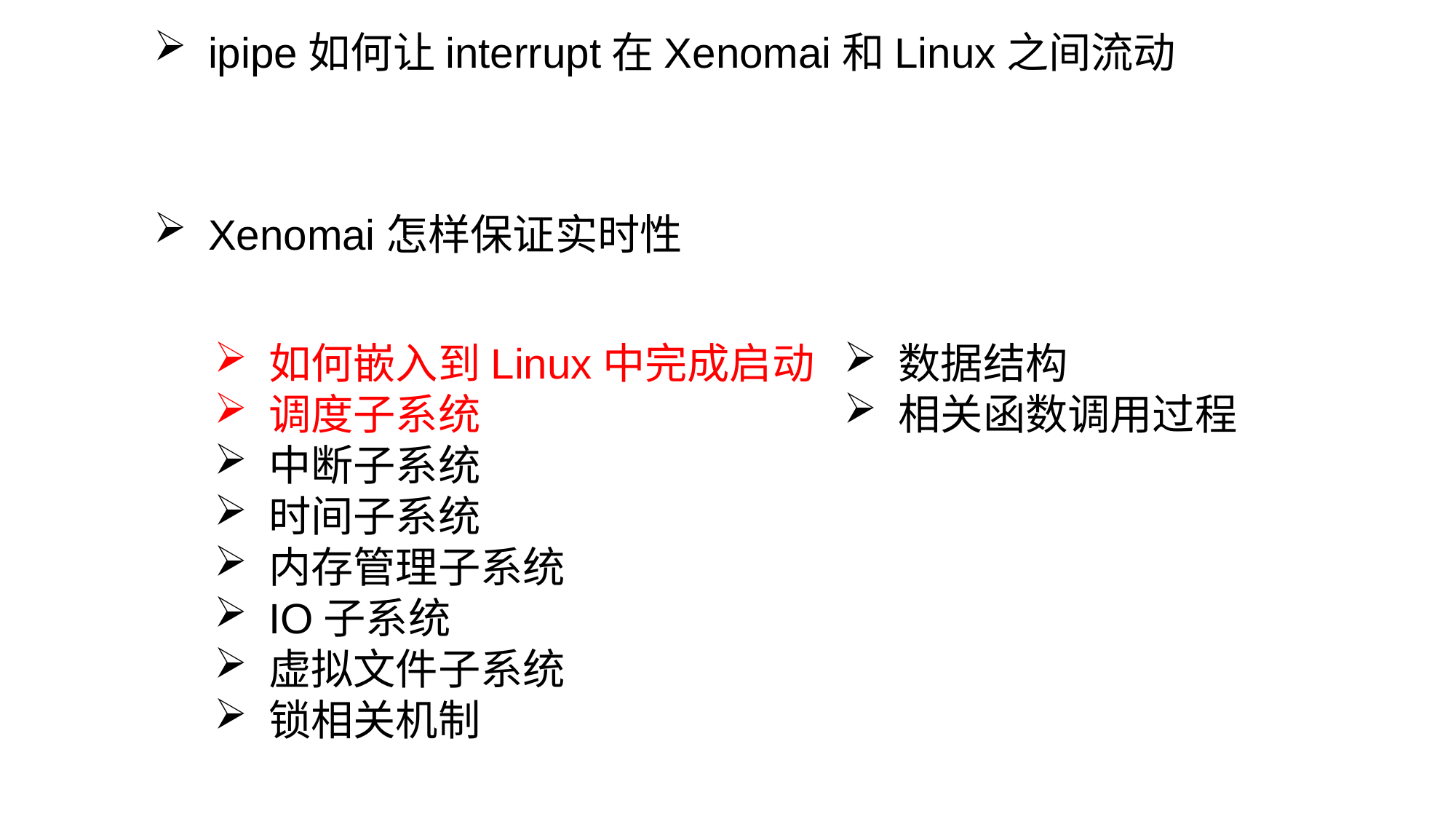

ipipe如何让interrupt在Xenomai和Linux之间流动
Xenomai怎样保证实时性
如何嵌入到Linux中完成启动
调度子系统
中断子系统
时间子系统
内存管理子系统
IO子系统
虚拟文件子系统
锁相关机制

数据结构
相关函数调用过程